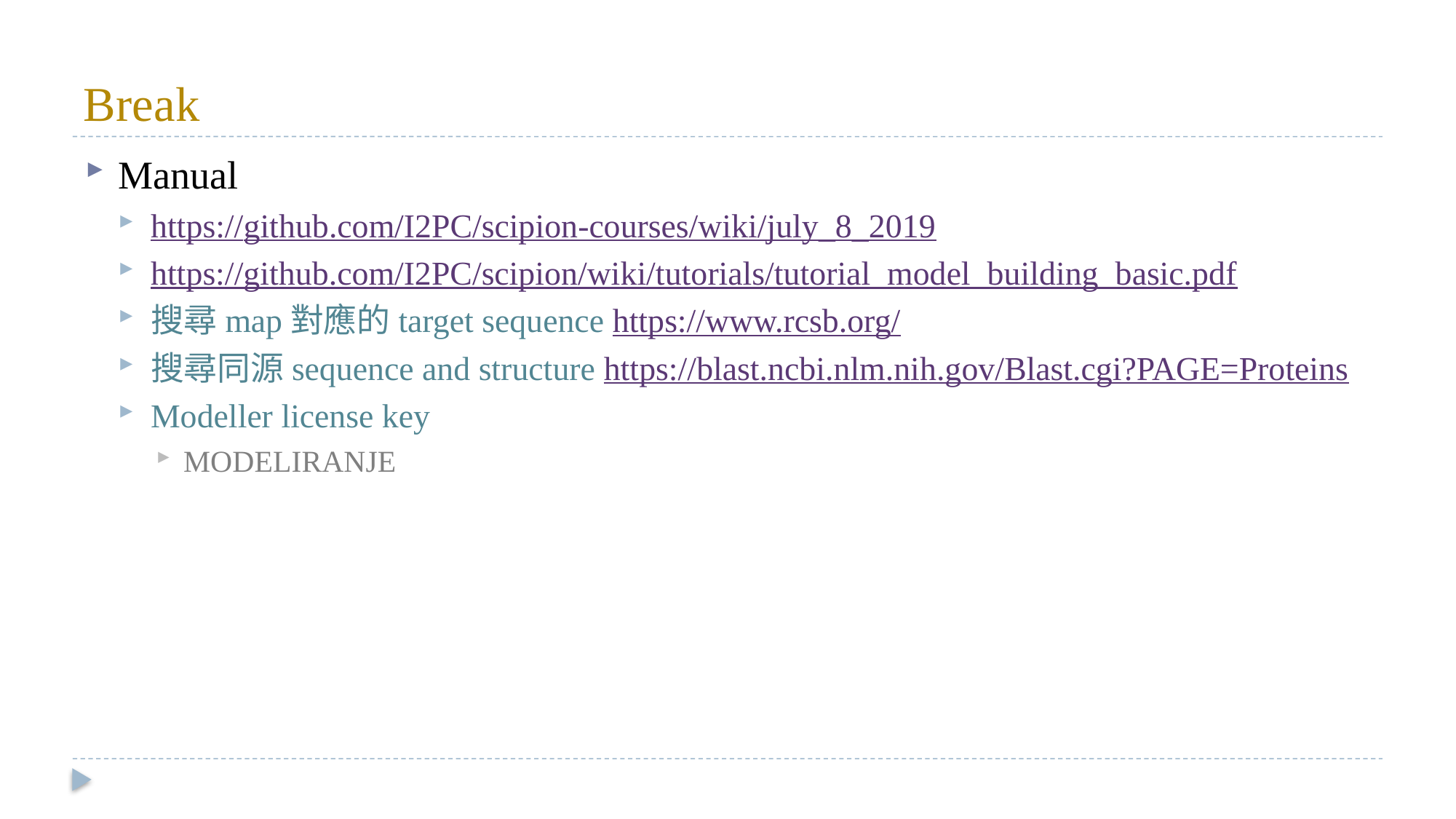

# Break
Manual
https://github.com/I2PC/scipion-courses/wiki/july_8_2019
https://github.com/I2PC/scipion/wiki/tutorials/tutorial_model_building_basic.pdf
搜尋map對應的target sequence https://www.rcsb.org/
搜尋同源sequence and structure https://blast.ncbi.nlm.nih.gov/Blast.cgi?PAGE=Proteins
Modeller license key
MODELIRANJE